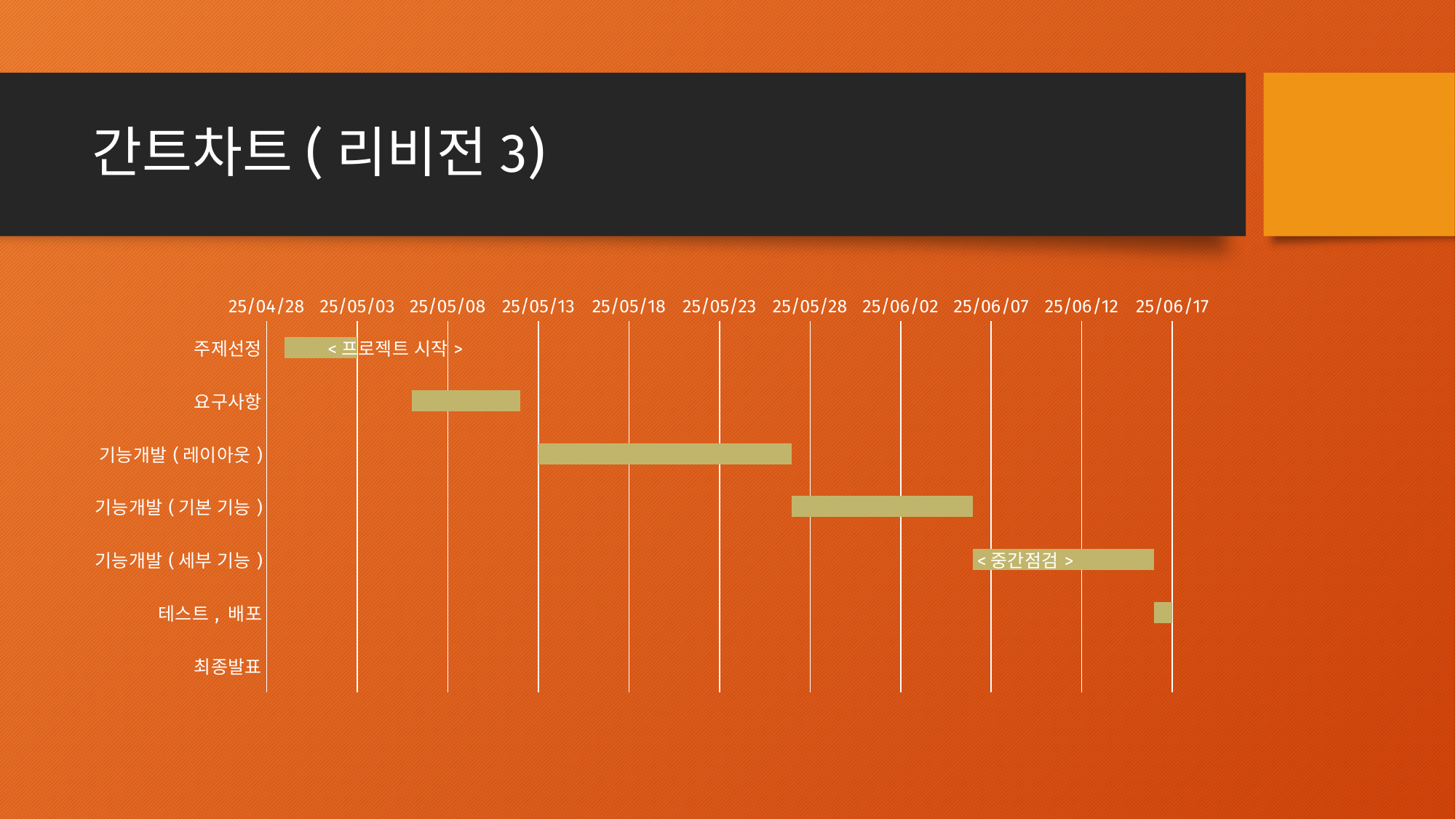

# 간트차트(리비전3)

### Chart

| Category | 시작일 | 기간 |
|---|---|---|
| 주제선정 | 45776.0 | 4.0 |
| 요구사항 | 45783.0 | 6.0 |
| 기능개발(레이아웃) | 45790.0 | 14.0 |
| 기능개발(기본 기능) | 45804.0 | 10.0 |
| 기능개발(세부 기능) | 45814.0 | 10.0 |
| 테스트, 배포 | 45824.0 | 6.0 |
| 최종발표 | 45831.0 | 8.0 |